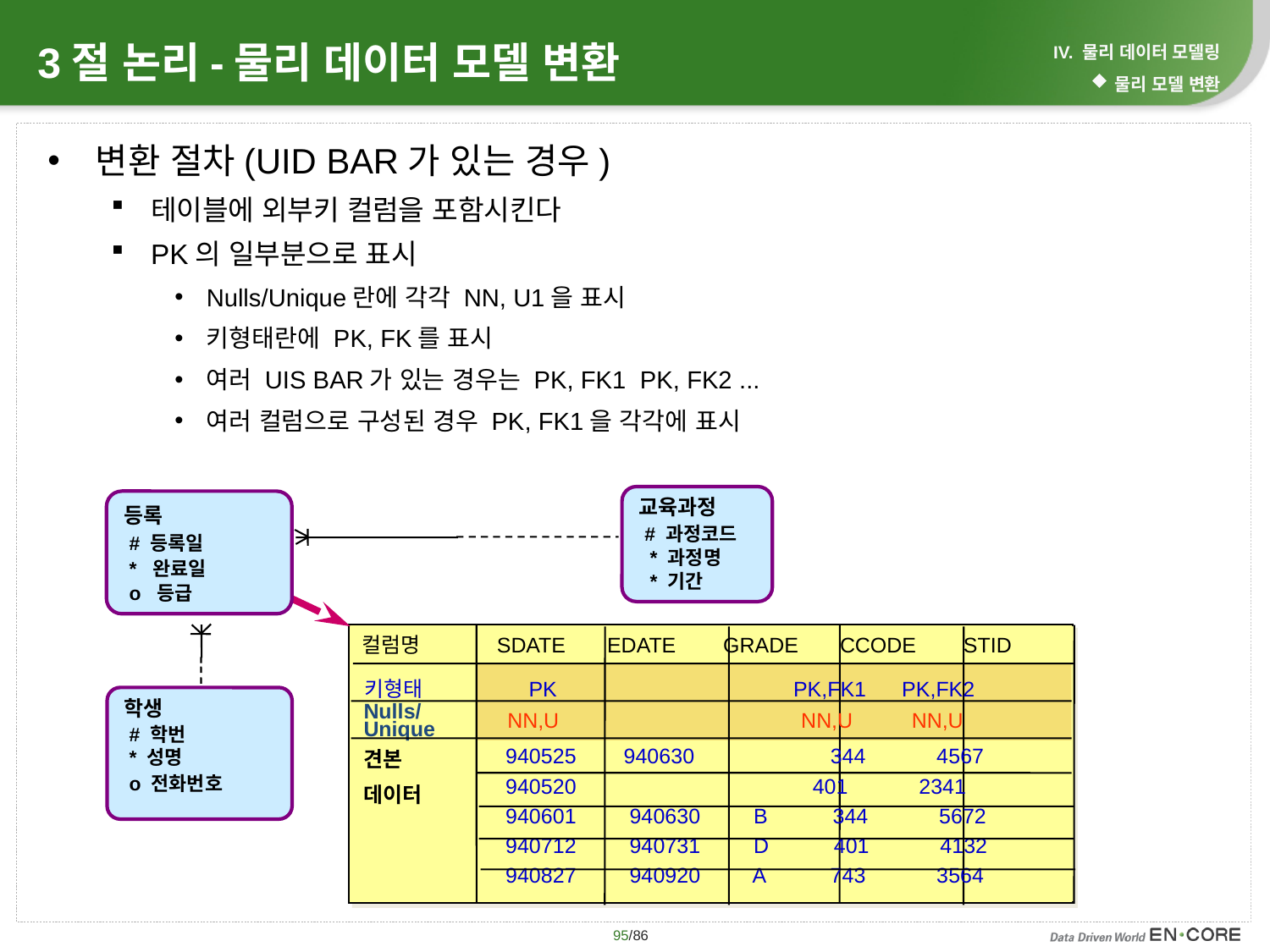

# 3절 논리-물리 데이터 모델 변환
IV. 물리 데이터 모델링
물리 모델 변환
변환 절차(UID BAR가 있는 경우)
테이블에 외부키 컬럼을 포함시킨다
PK의 일부분으로 표시
Nulls/Unique란에 각각 NN, U1을 표시
키형태란에 PK, FK를 표시
여러 UIS BAR가 있는 경우는 PK, FK1  PK, FK2 ...
여러 컬럼으로 구성된 경우 PK, FK1을 각각에 표시

교육과정
 # 과정코드
  * 과정명
  * 기간
등록
 # 등록일
 *  완료일
 o  등급

컬럼명            SDATE       EDATE        GRADE       CCODE        STID

 키형태                 PK                                        PK,FK1      PK,FK2
학생
 # 학번
 * 성명
 o 전화번호
Nulls/        Unique

NN,U                                         NN,U          NN,U

견본
데이터
940525        940630                       344            4567
940520                                        401            2341
940601         940630         B           344            5672
940712         940731         D           401            4132
940827         940920         A           743            3564